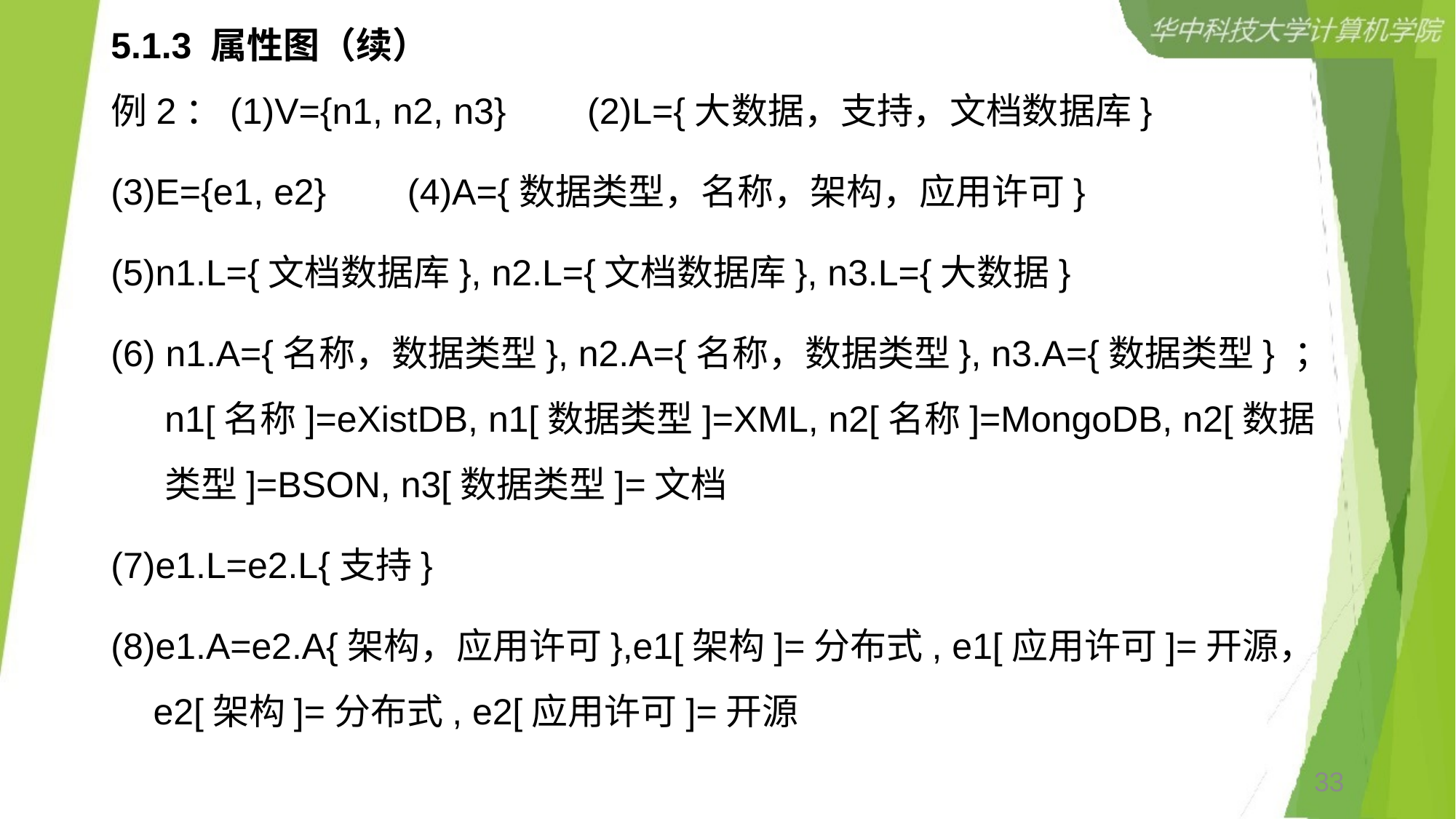

# 5.1.3 属性图（续）
例2：(1)V={n1, n2, n3}        (2)L={大数据，支持，文档数据库}
(3)E={e1, e2}        (4)A={数据类型，名称，架构，应用许可}
(5)n1.L={文档数据库}, n2.L={文档数据库}, n3.L={大数据}
(6) n1.A={名称，数据类型}, n2.A={名称，数据类型}, n3.A={数据类型} ；n1[名称]=eXistDB, n1[数据类型]=XML, n2[名称]=MongoDB, n2[数据类型]=BSON, n3[数据类型]=文档
(7)e1.L=e2.L{支持}
(8)e1.A=e2.A{架构，应用许可},e1[架构]=分布式, e1[应用许可]=开源， e2[架构]=分布式, e2[应用许可]=开源
33